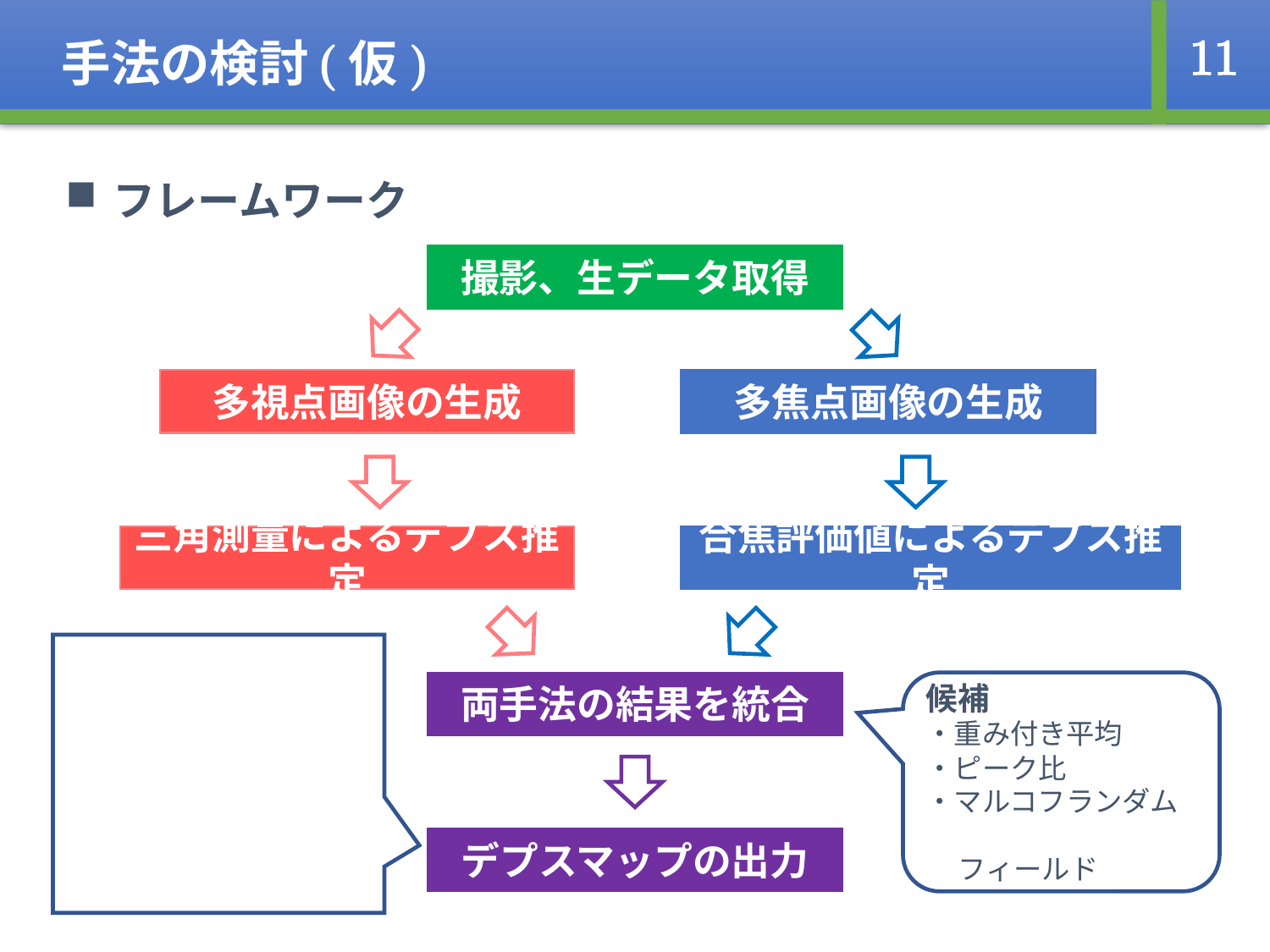

手法の検討(仮)
11

フレームワーク
撮影、生データ取得

多視点画像の生成
多焦点画像の生成

三角測量によるデプス推定
合焦評価値によるデプス推定

両手法の結果を統合

デプスマップの出力

候補
・重み付き平均
・ピーク比
・マルコフランダム
    フィールド